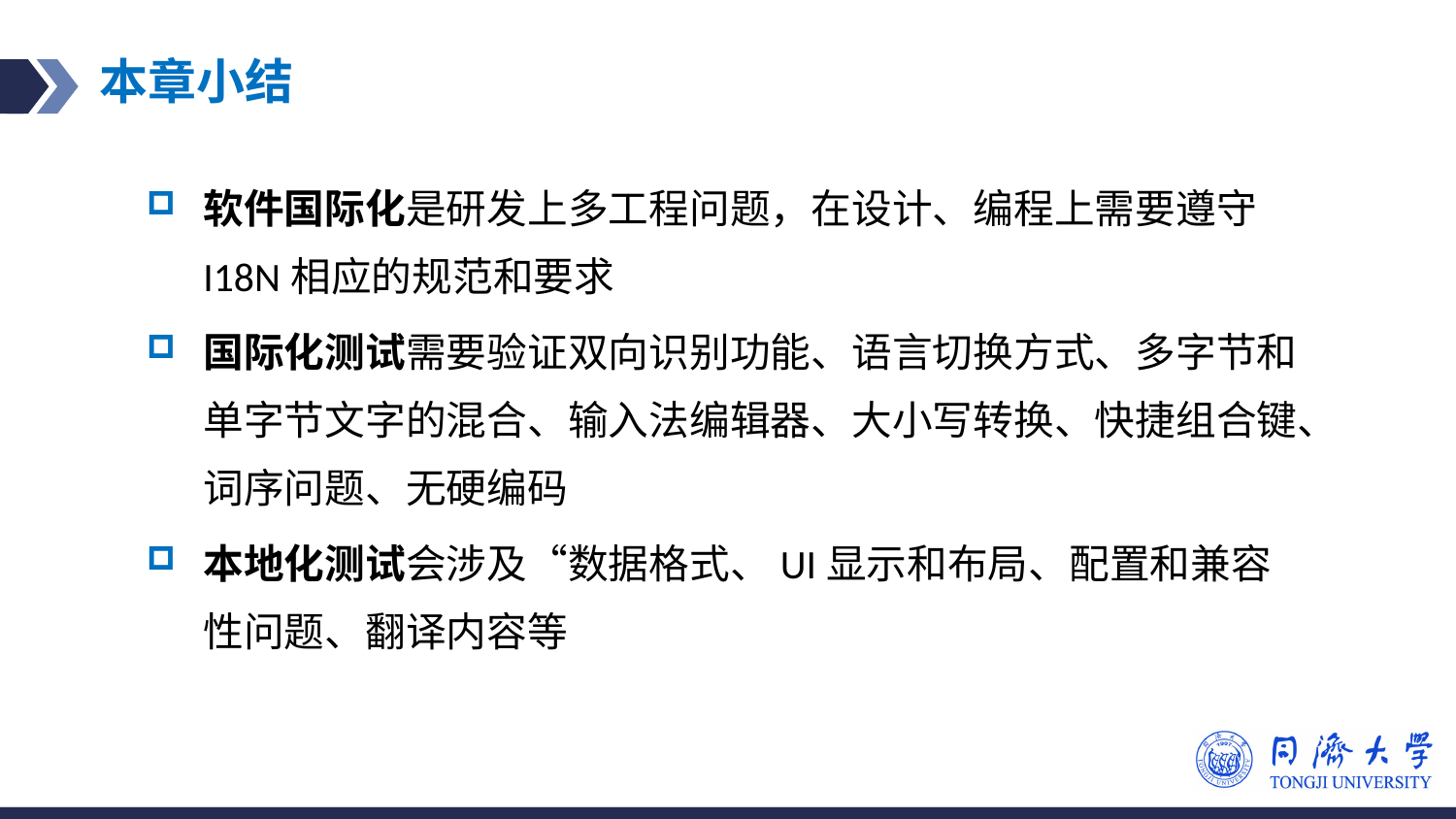

# 本章小结
软件国际化是研发上多工程问题，在设计、编程上需要遵守I18N相应的规范和要求
国际化测试需要验证双向识别功能、语言切换方式、多字节和单字节文字的混合、输入法编辑器、大小写转换、快捷组合键、词序问题、无硬编码
本地化测试会涉及“数据格式、UI显示和布局、配置和兼容性问题、翻译内容等